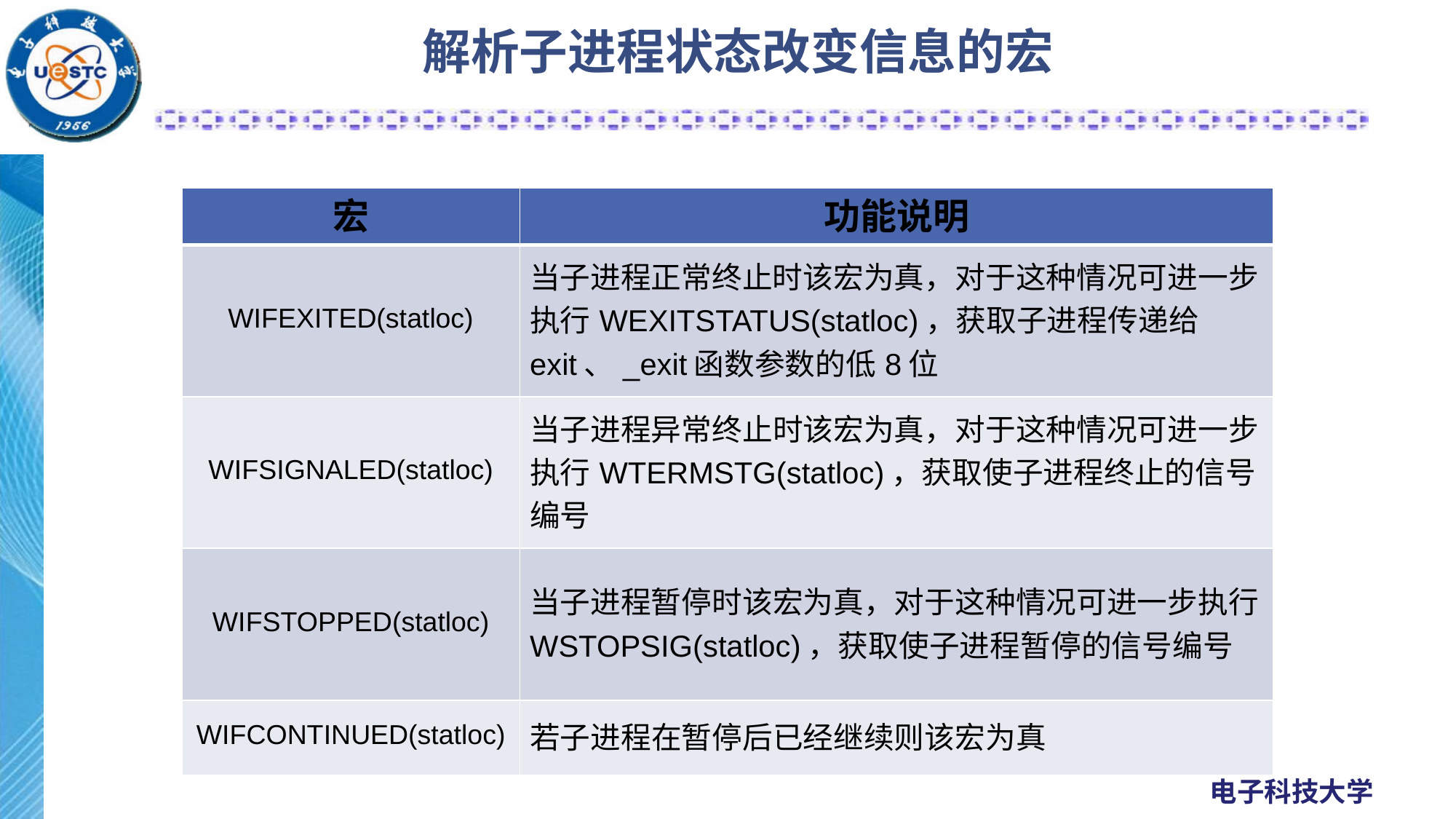

# 解析子进程状态改变信息的宏
| 宏 | 功能说明 |
| --- | --- |
| WIFEXITED(statloc) | 当子进程正常终止时该宏为真，对于这种情况可进一步执行WEXITSTATUS(statloc)，获取子进程传递给exit、\_exit函数参数的低8位 |
| WIFSIGNALED(statloc) | 当子进程异常终止时该宏为真，对于这种情况可进一步执行WTERMSTG(statloc)，获取使子进程终止的信号编号 |
| WIFSTOPPED(statloc) | 当子进程暂停时该宏为真，对于这种情况可进一步执行WSTOPSIG(statloc)，获取使子进程暂停的信号编号 |
| WIFCONTINUED(statloc) | 若子进程在暂停后已经继续则该宏为真 |